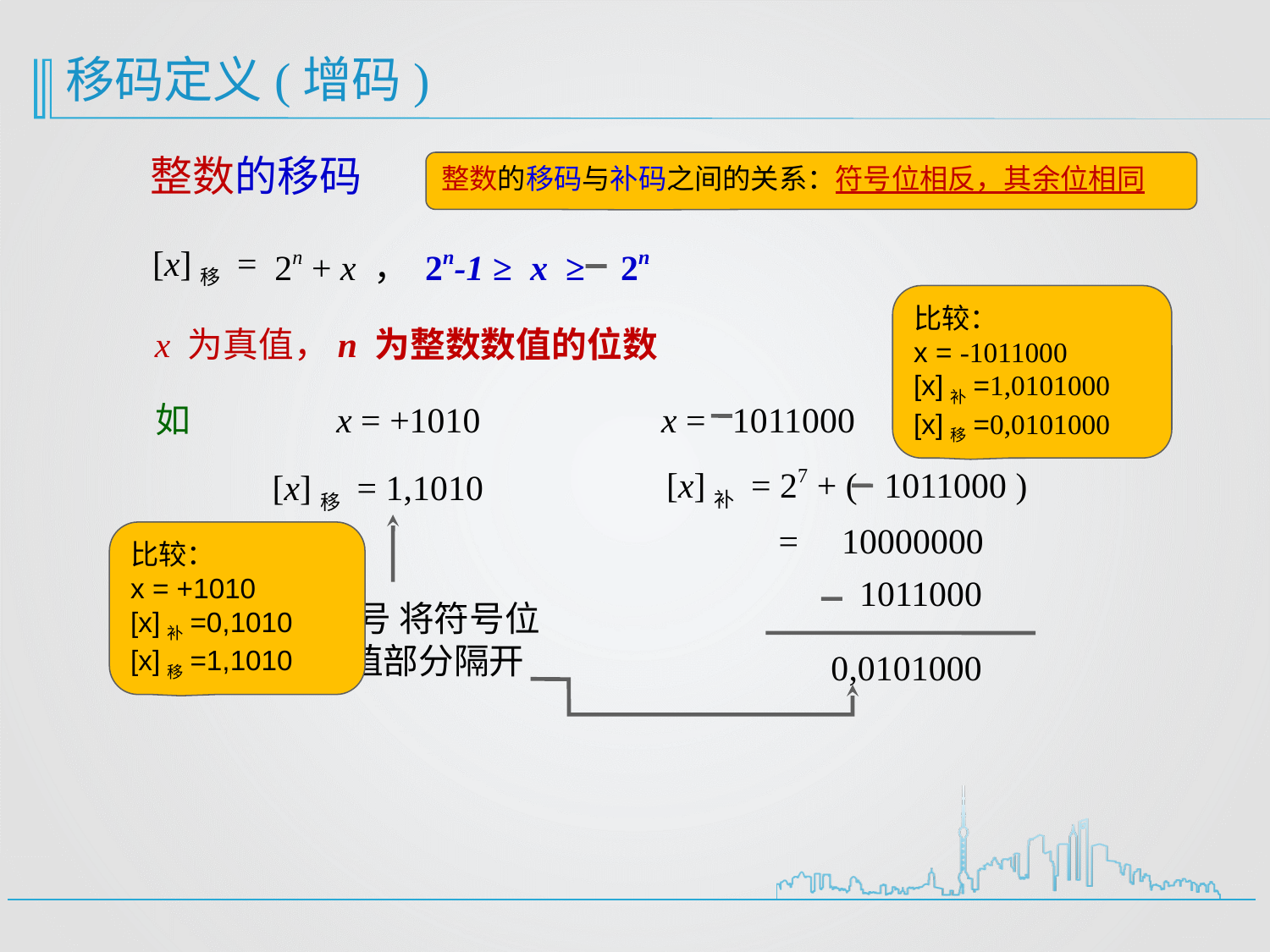

移码定义(增码)
整数的移码
整数的移码与补码之间的关系：符号位相反，其余位相同
[x]移 =
2n + x ， 2n-1 ≥  x  ≥    2n

比较：
x = -1011000
[x]补=1,0101000
[x]移=0,0101000

x 为真值，n 为整数数值的位数
如
x = +1010
x =   1011000

[x]补 = 27 + (   1011000 )

[x]移 = 1,1010
=
   10000000

1011000
用 逗号 将符号位
和数值部分隔开

0,0101000

比较：
x = +1010
[x]补=0,1010
[x]移=1,1010